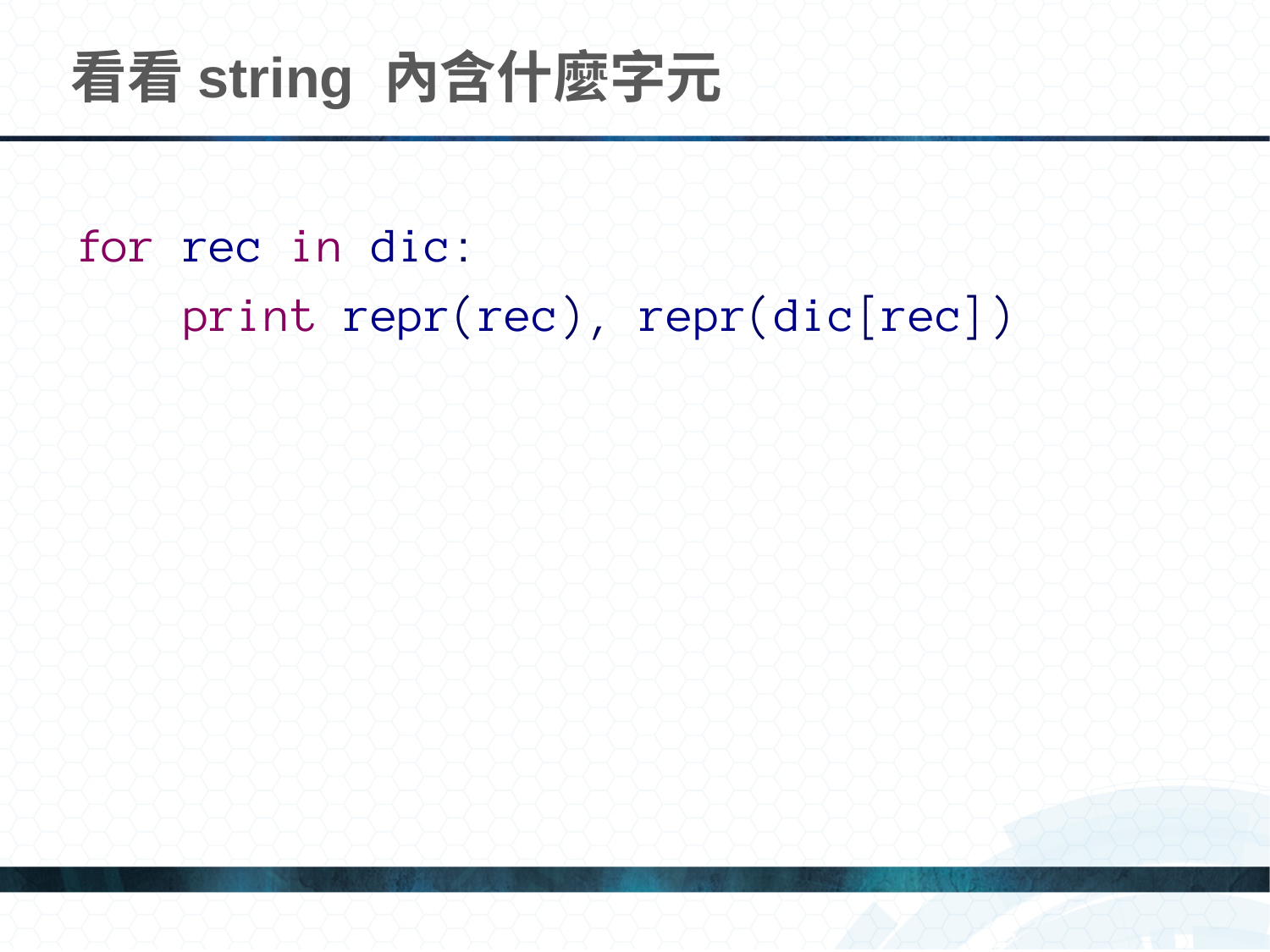

# 看看string 內含什麼字元
for rec in dic:
    print repr(rec), repr(dic[rec])